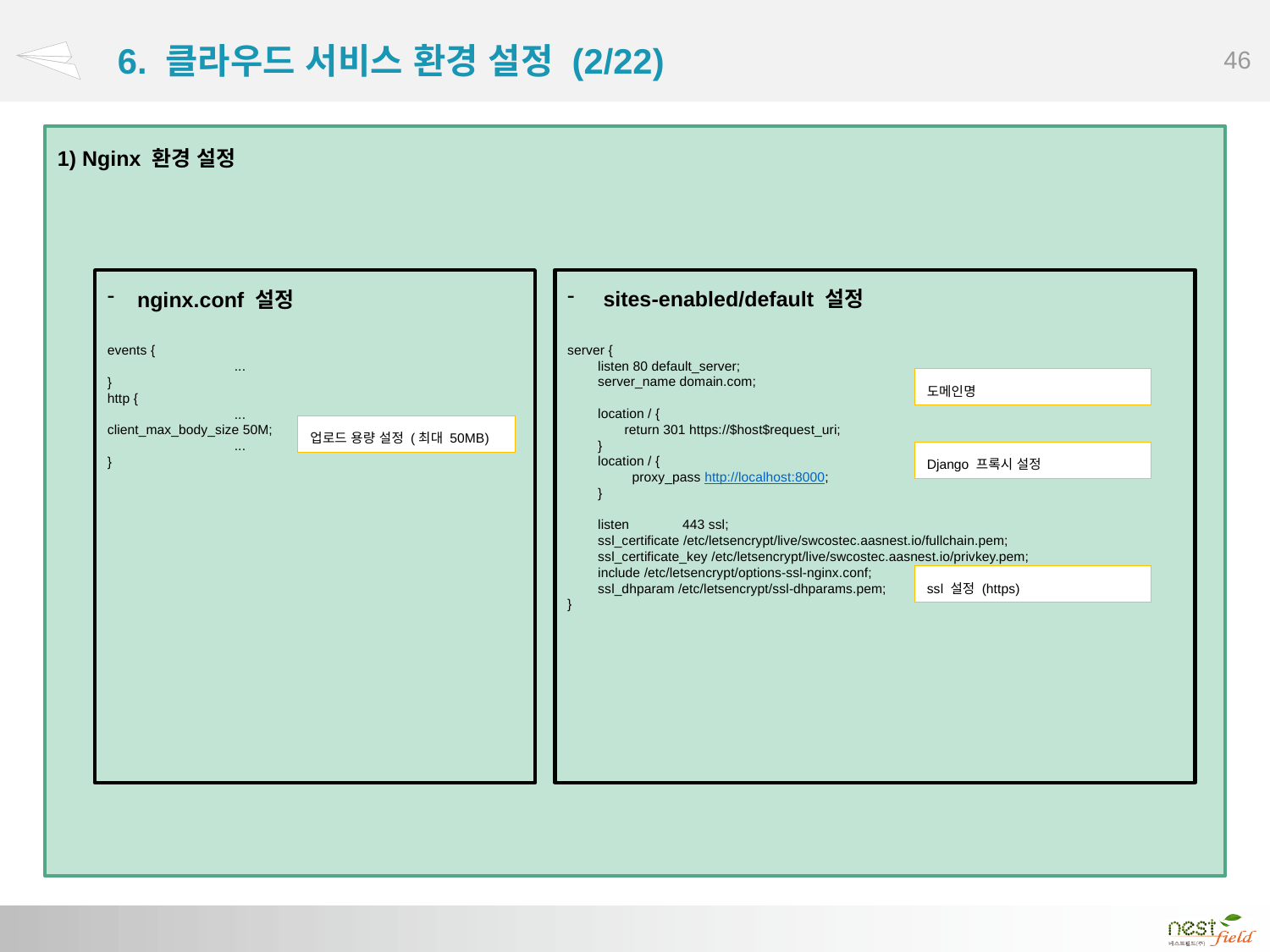

# 6. 클라우드 서비스 환경 설정 (2/22)
1) Nginx 환경 설정

 sites-enabled/default 설정

server {
        listen 80 default_server;
        server_name domain.com;

        location / {
               return 301 https://$host$request_uri;
        }
        location / {
                 proxy_pass http://localhost:8000;
        }

        listen              443 ssl;
        ssl_certificate /etc/letsencrypt/live/swcostec.aasnest.io/fullchain.pem;
        ssl_certificate_key /etc/letsencrypt/live/swcostec.aasnest.io/privkey.pem;
        include /etc/letsencrypt/options-ssl-nginx.conf;
        ssl_dhparam /etc/letsencrypt/ssl-dhparams.pem;
}

nginx.conf 설정

events {
	...
}
http {
	...
client_max_body_size 50M;
	...
}

도메인명
업로드 용량 설정 (최대 50MB)
Django 프록시 설정
ssl 설정 (https)